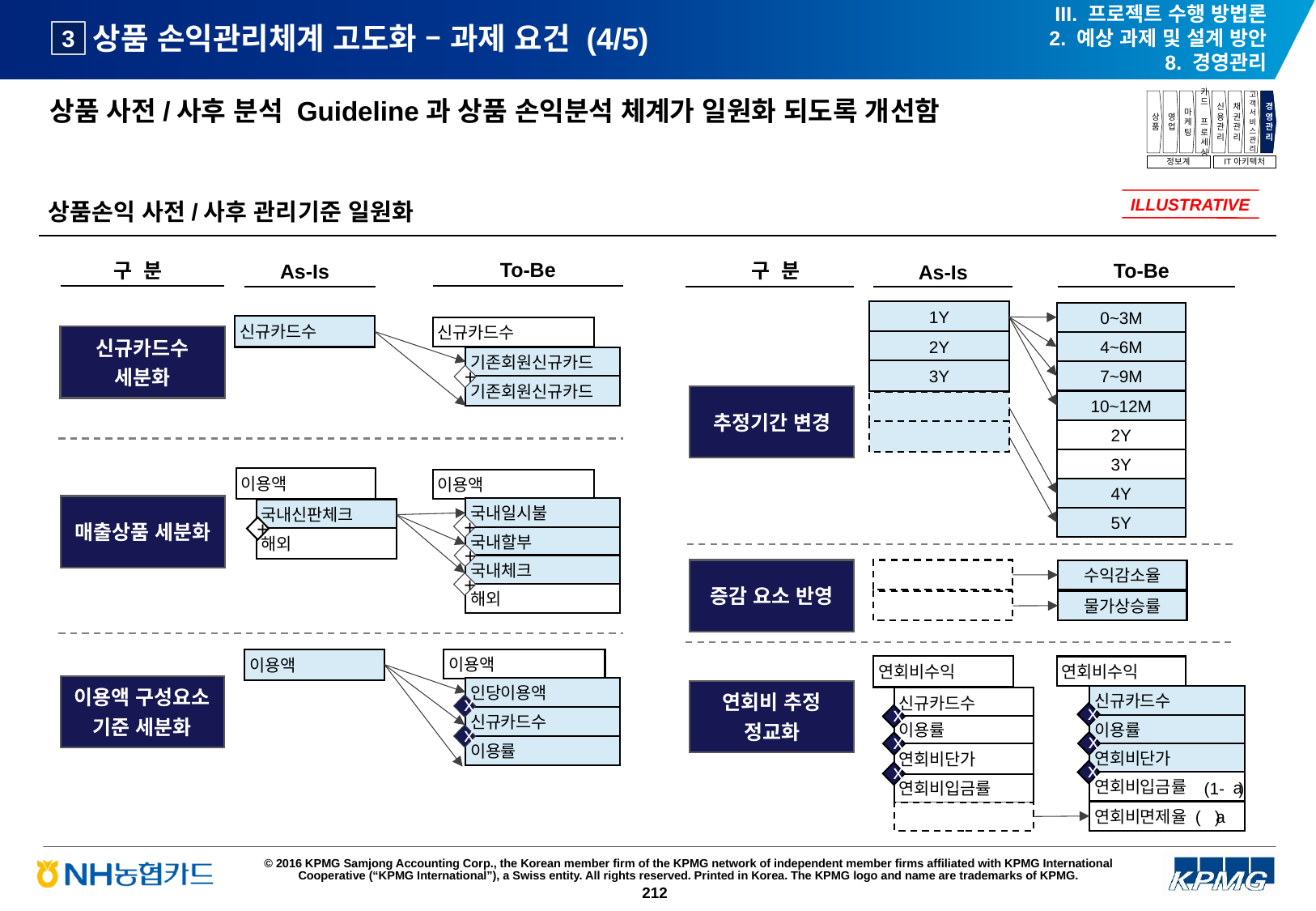

III. 프로젝트 수행 방법론
2. 예상 과제 및 설계 방안
8. 경영관리
# 상품 손익관리체계 고도화 – 과제 요건 (4/5)
3
상품 사전/사후 분석 Guideline과 상품 손익분석 체계가 일원화 되도록 개선함
상품
영업
마케팅
카드
프로세싱
신용관리
채권관리
고객서비스관리
경영관리
정보계
IT아키텍처
상품손익 사전/사후 관리기준 일원화
ILLUSTRATIVE
To-Be
구  분
To-Be
구  분
As-Is
As-Is
1Y
0~3M
신규카드수
신규카드수
신규카드수
세분화
2Y
4~6M
기존회원신규카드
3Y
7~9M
+
기존회원신규카드
추정기간 변경
10~12M

2Y

3Y
이용액
이용액
4Y
매출상품 세분화
국내일시불
국내신판체크
5Y
+
+
국내할부
해외
+
국내체크

증감 요소 반영
수익감소율
+
해외

물가상승률
이용액
이용액
연회비수익
연회비수익
이용액 구성요소
기준 세분화
인당이용액
연회비 추정
정교화
신규카드수
신규카드수
x
x
x
신규카드수
이용률
이용률
x
x
x
이용률
연회비단가
연회비단가
x
x
연회비입금률
연회비입금률
(1-   )
a
연회비면제율 (   )

a